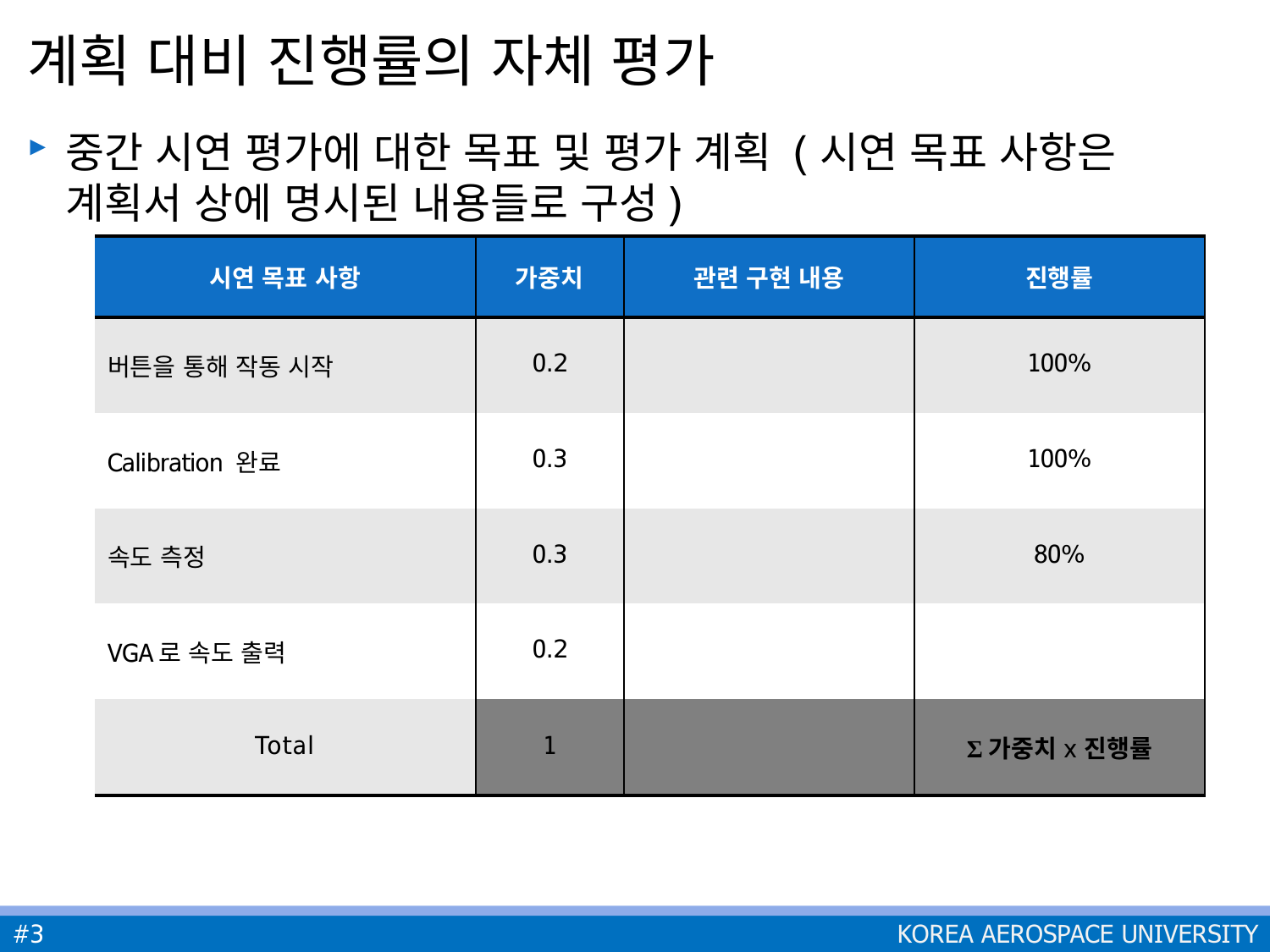

# 계획 대비 진행률의 자체 평가
중간 시연 평가에 대한 목표 및 평가 계획 (시연 목표 사항은 계획서 상에 명시된 내용들로 구성)
| 시연 목표 사항 | 가중치 | 관련 구현 내용 | 진행률 |
| --- | --- | --- | --- |
| 버튼을 통해 작동 시작 | 0.2 |  | 100% |
| Calibration 완료 | 0.3 |  | 100% |
| 속도 측정 | 0.3 |  | 80% |
| VGA로 속도 출력 | 0.2 |  |  |
| Total | 1 |  | Σ가중치x진행률 |
#3